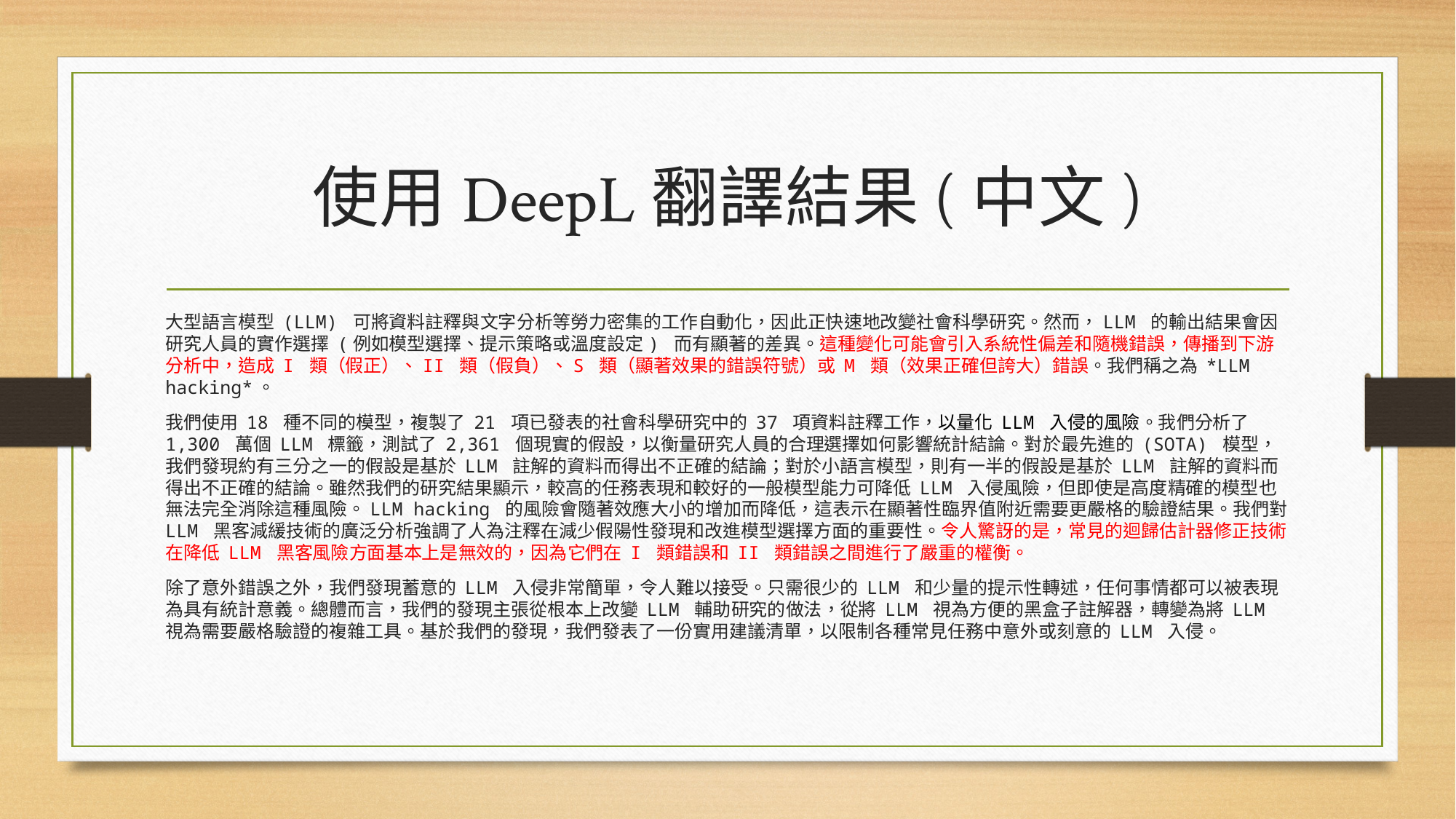

# 使用DeepL翻譯結果(中文)
大型語言模型 (LLM) 可將資料註釋與文字分析等勞力密集的工作自動化，因此正快速地改變社會科學研究。然而，LLM 的輸出結果會因研究人員的實作選擇 (例如模型選擇、提示策略或溫度設定) 而有顯著的差異。這種變化可能會引入系統性偏差和隨機錯誤，傳播到下游分析中，造成 I 類（假正）、II 類（假負）、S 類（顯著效果的錯誤符號）或 M 類（效果正確但誇大）錯誤。我們稱之為 *LLM hacking*。
我們使用 18 種不同的模型，複製了 21 項已發表的社會科學研究中的 37 項資料註釋工作，以量化 LLM 入侵的風險。我們分析了 1,300 萬個 LLM 標籤，測試了 2,361 個現實的假設，以衡量研究人員的合理選擇如何影響統計結論。對於最先進的 (SOTA) 模型，我們發現約有三分之一的假設是基於 LLM 註解的資料而得出不正確的結論；對於小語言模型，則有一半的假設是基於 LLM 註解的資料而得出不正確的結論。雖然我們的研究結果顯示，較高的任務表現和較好的一般模型能力可降低 LLM 入侵風險，但即使是高度精確的模型也無法完全消除這種風險。LLM hacking 的風險會隨著效應大小的增加而降低，這表示在顯著性臨界值附近需要更嚴格的驗證結果。我們對 LLM 黑客減緩技術的廣泛分析強調了人為注釋在減少假陽性發現和改進模型選擇方面的重要性。令人驚訝的是，常見的迴歸估計器修正技術在降低 LLM 黑客風險方面基本上是無效的，因為它們在 I 類錯誤和 II 類錯誤之間進行了嚴重的權衡。
除了意外錯誤之外，我們發現蓄意的 LLM 入侵非常簡單，令人難以接受。只需很少的 LLM 和少量的提示性轉述，任何事情都可以被表現為具有統計意義。總體而言，我們的發現主張從根本上改變 LLM 輔助研究的做法，從將 LLM 視為方便的黑盒子註解器，轉變為將 LLM 視為需要嚴格驗證的複雜工具。基於我們的發現，我們發表了一份實用建議清單，以限制各種常見任務中意外或刻意的 LLM 入侵。